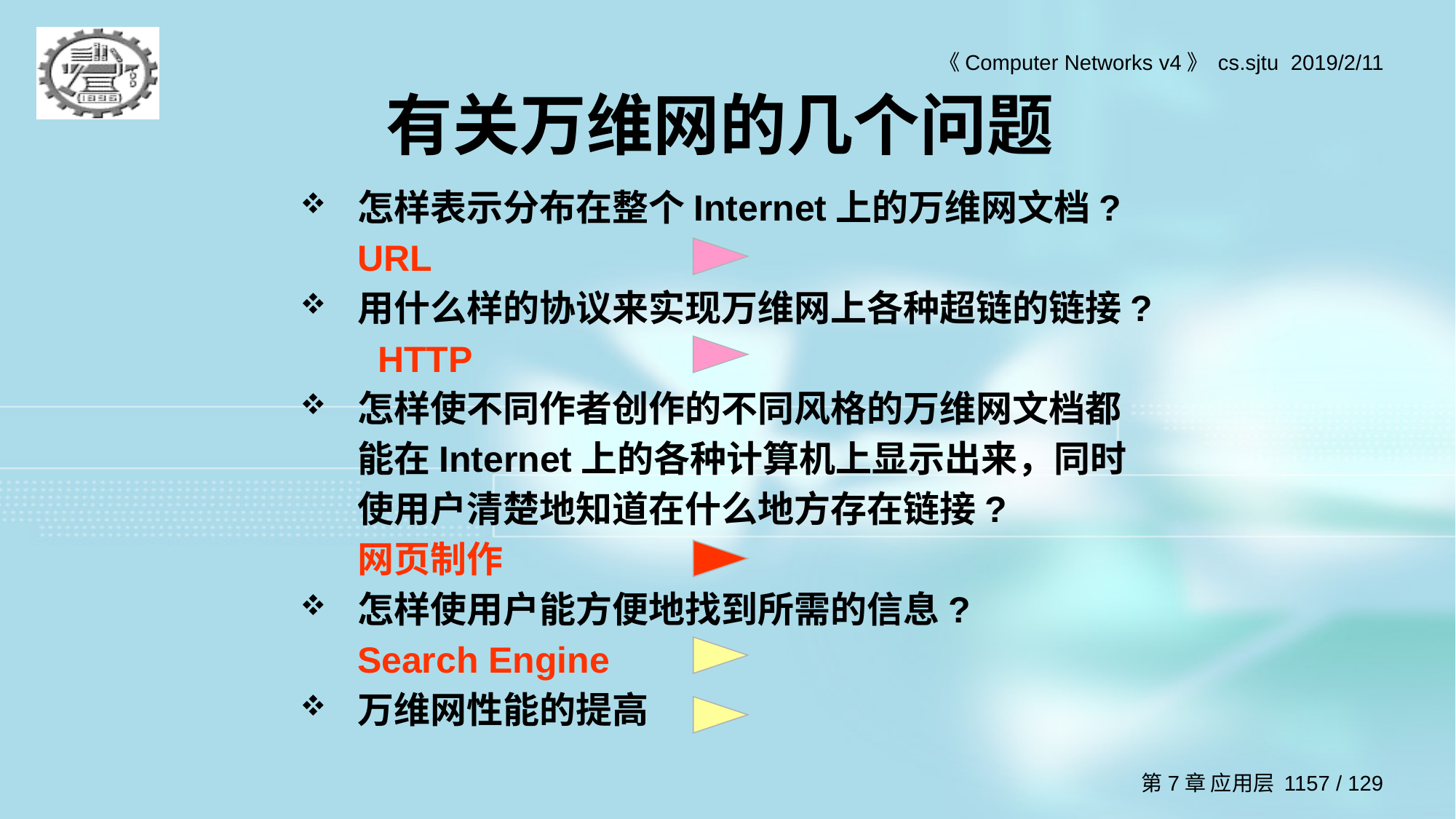

# 有关万维网的几个问题
怎样表示分布在整个Internet上的万维网文档?  URL
用什么样的协议来实现万维网上各种超链的链接?  HTTP
怎样使不同作者创作的不同风格的万维网文档都能在Internet上的各种计算机上显示出来，同时使用户清楚地知道在什么地方存在链接?
	网页制作
怎样使用户能方便地找到所需的信息?
	Search Engine
万维网性能的提高